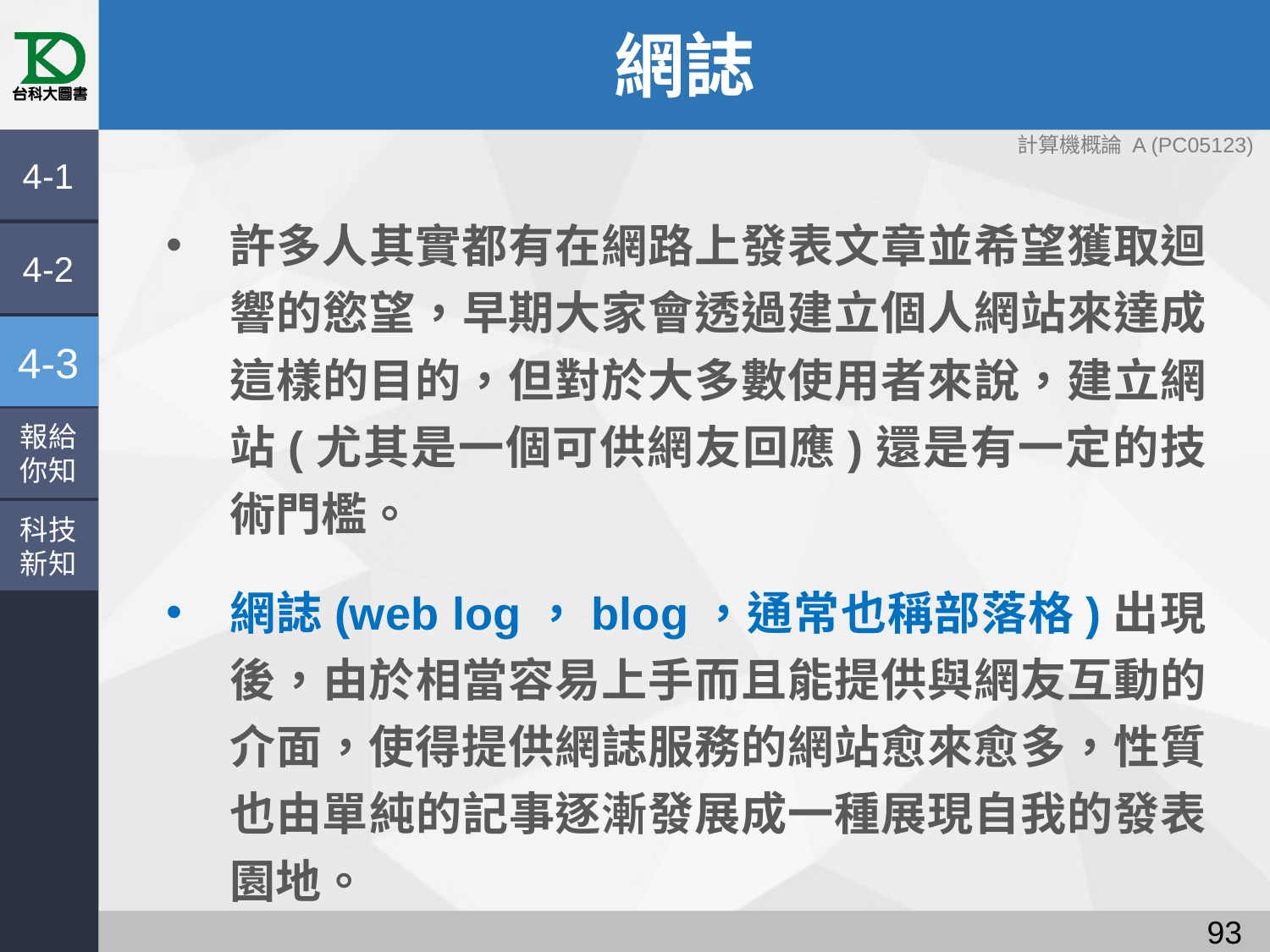

# 網誌
4-1
許多人其實都有在網路上發表文章並希望獲取迴響的慾望，早期大家會透過建立個人網站來達成這樣的目的，但對於大多數使用者來說，建立網站(尤其是一個可供網友回應)還是有一定的技術門檻。
網誌(web log，blog，通常也稱部落格)出現後，由於相當容易上手而且能提供與網友互動的介面，使得提供網誌服務的網站愈來愈多，性質也由單純的記事逐漸發展成一種展現自我的發表園地。
4-2
4-3
報給
你知
科技
新知
93